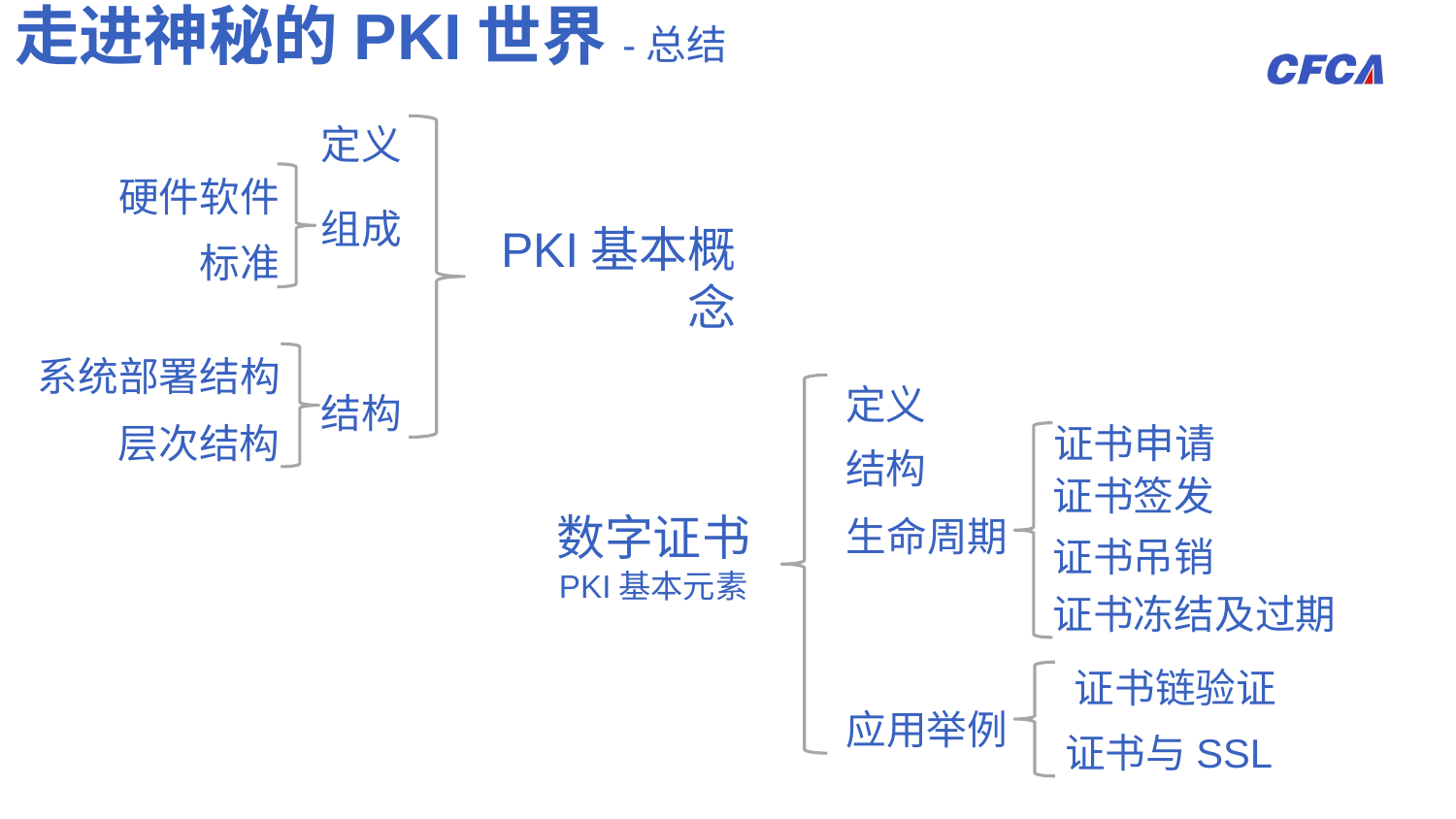

走进神秘的PKI世界-总结

定义

硬件软件
组成
PKI基本概念
标准

系统部署结构

定义
结构
证书申请
层次结构

结构
证书签发
数字证书
PKI基本元素
生命周期
证书吊销
证书冻结及过期

证书链验证
应用举例
证书与SSL